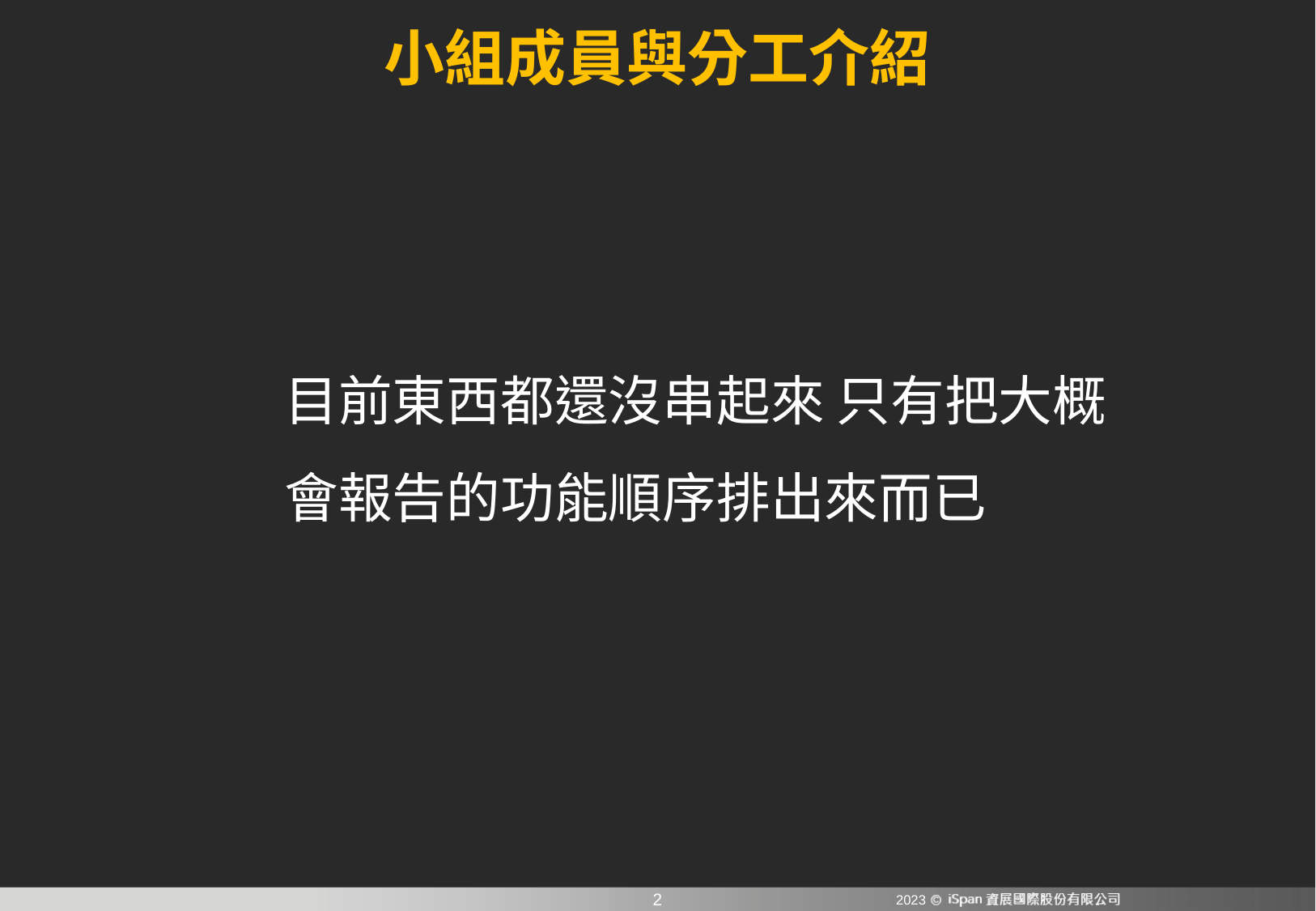

小組成員與分工介紹
目前東西都還沒串起來 只有把大概會報告的功能順序排出來而已
2023